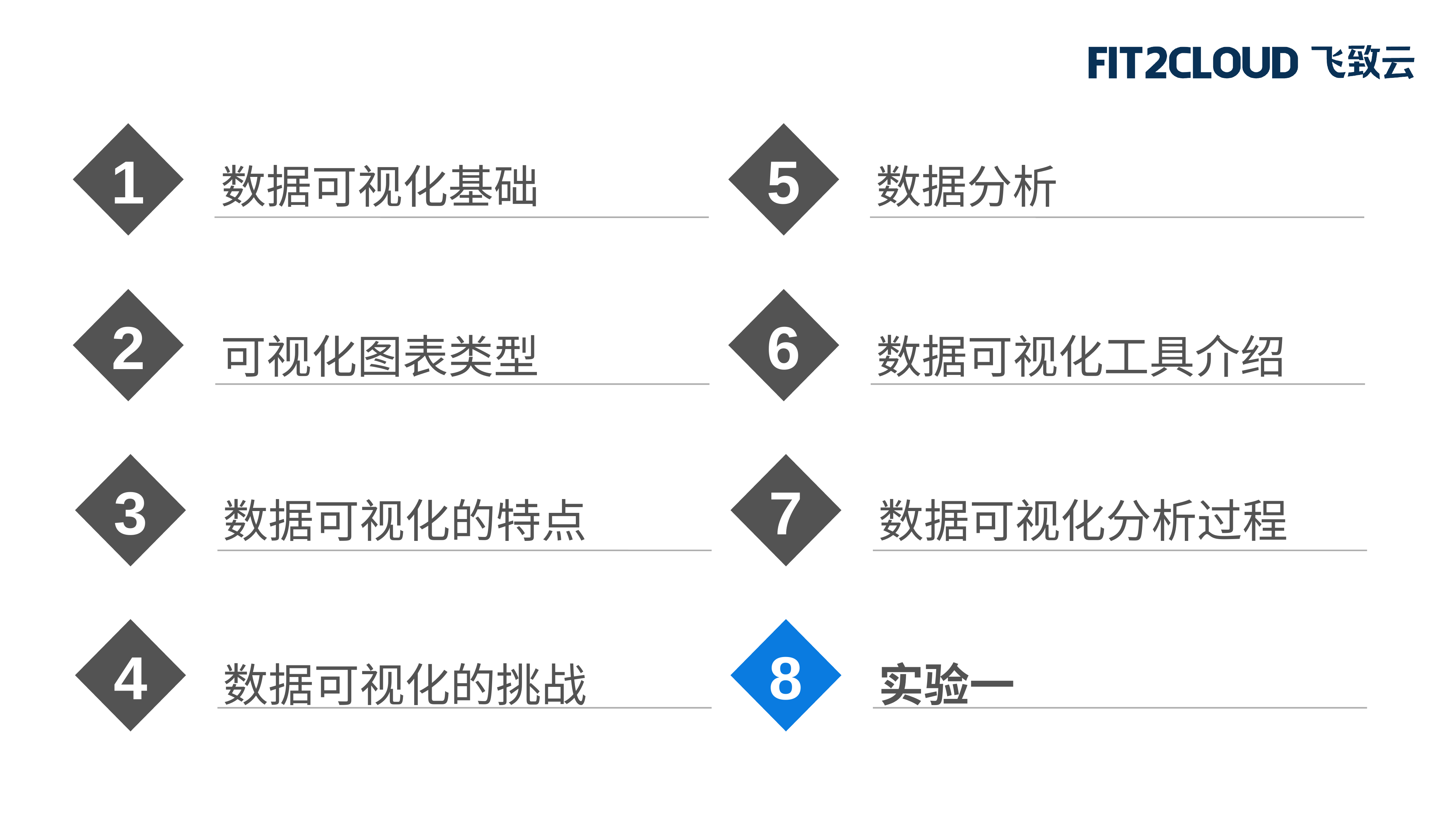

1
5
数据可视化基础
数据分析

2
6
可视化图表类型
数据可视化工具介绍

3
7
数据可视化的特点
数据可视化分析过程

4
8
数据可视化的挑战
实验一